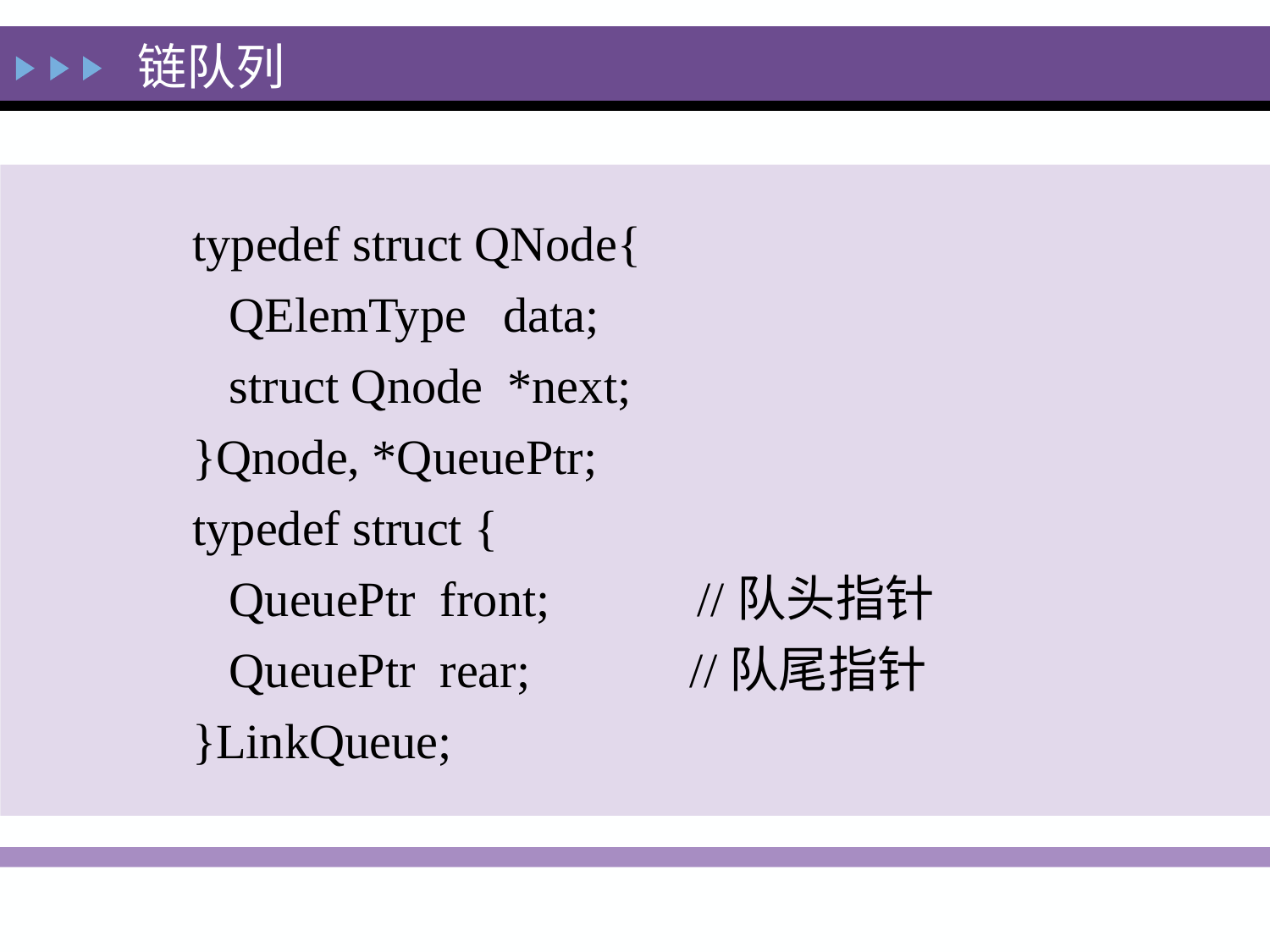

链队列

typedef struct QNode{
   QElemType   data;
   struct Qnode  *next;
}Qnode, *QueuePtr;
typedef struct {
   QueuePtr  front;            //队头指针
   QueuePtr  rear;             //队尾指针
}LinkQueue;